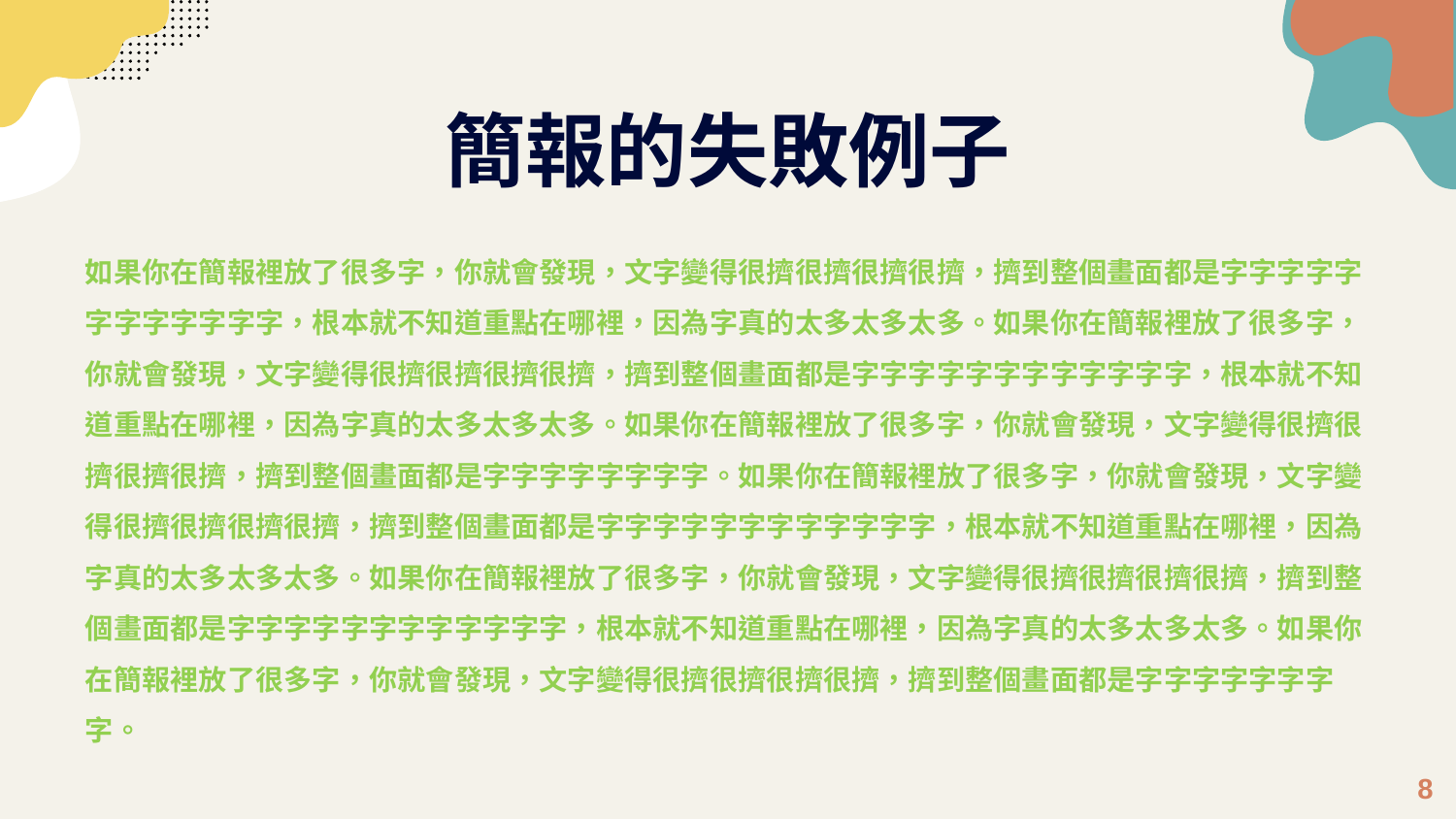

# 簡報的失敗例子
如果你在簡報裡放了很多字，你就會發現，文字變得很擠很擠很擠很擠，擠到整個畫面都是字字字字字字字字字字字字，根本就不知道重點在哪裡，因為字真的太多太多太多。如果你在簡報裡放了很多字，你就會發現，文字變得很擠很擠很擠很擠，擠到整個畫面都是字字字字字字字字字字字字，根本就不知道重點在哪裡，因為字真的太多太多太多。如果你在簡報裡放了很多字，你就會發現，文字變得很擠很擠很擠很擠，擠到整個畫面都是字字字字字字字字。如果你在簡報裡放了很多字，你就會發現，文字變得很擠很擠很擠很擠，擠到整個畫面都是字字字字字字字字字字字字，根本就不知道重點在哪裡，因為字真的太多太多太多。如果你在簡報裡放了很多字，你就會發現，文字變得很擠很擠很擠很擠，擠到整個畫面都是字字字字字字字字字字字字，根本就不知道重點在哪裡，因為字真的太多太多太多。如果你在簡報裡放了很多字，你就會發現，文字變得很擠很擠很擠很擠，擠到整個畫面都是字字字字字字字字。

8